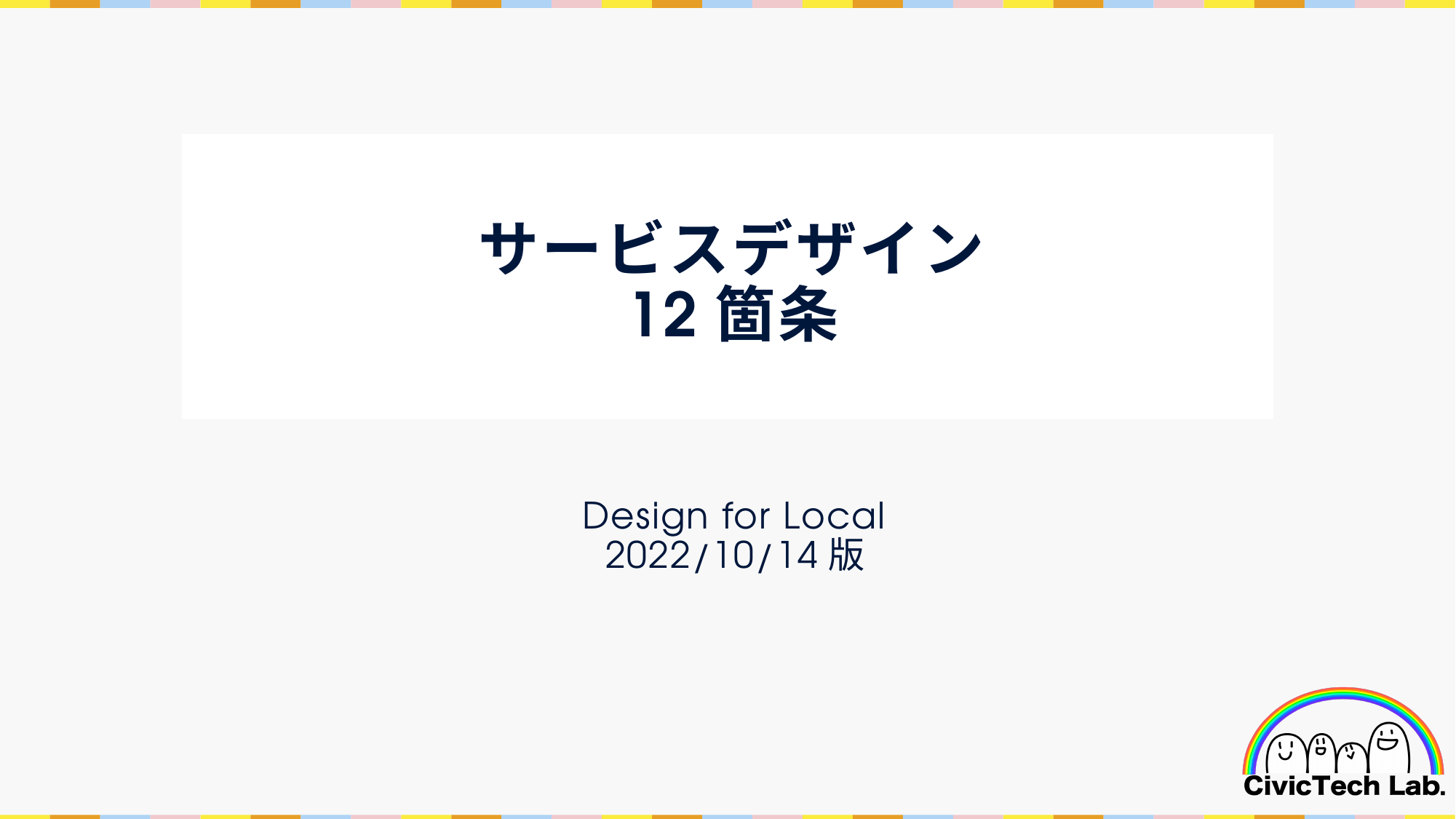

# サービスデザイン 12箇条
Design for Local
2022/10/14版